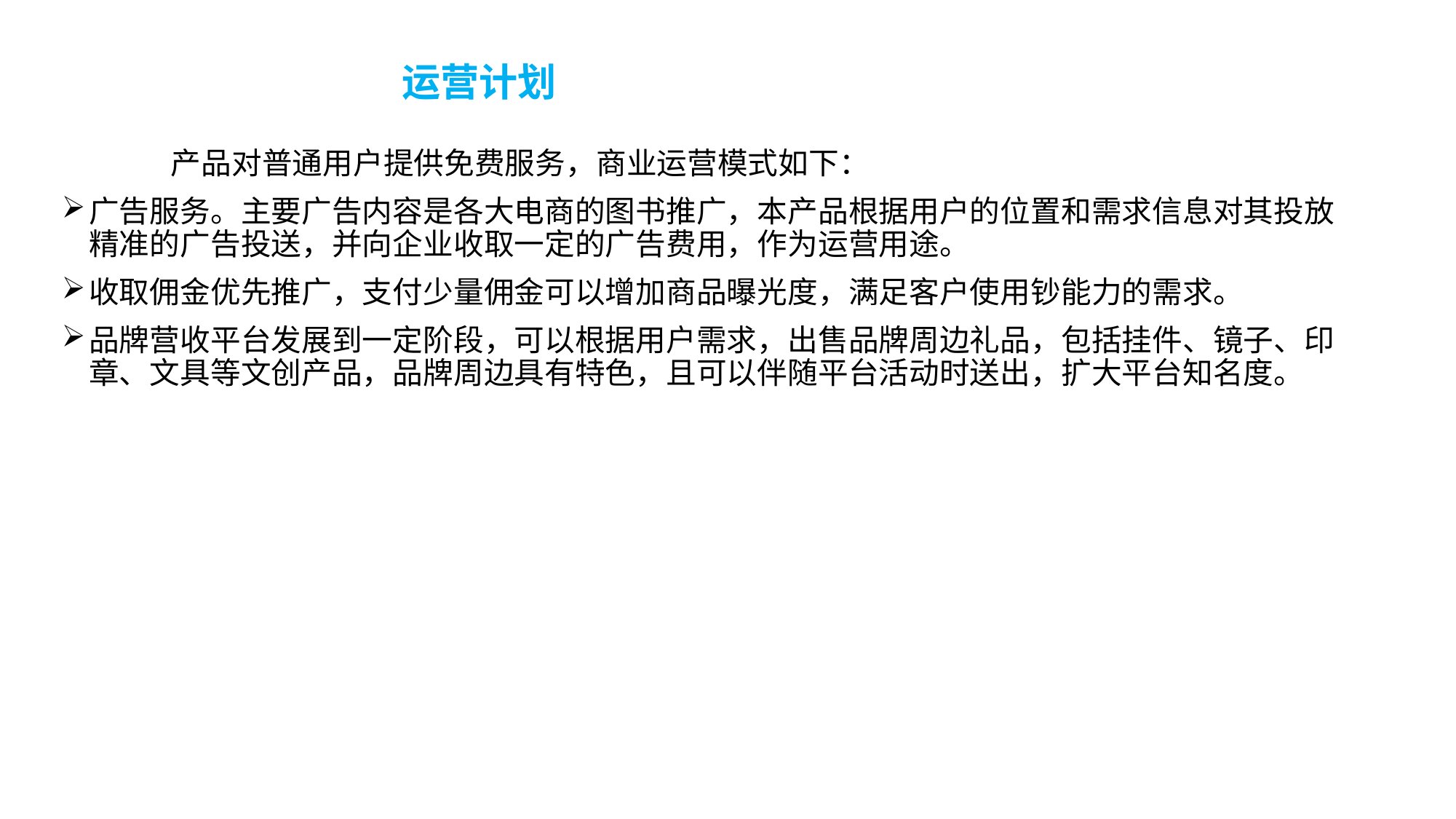

# 运营计划
	产品对普通用户提供免费服务，商业运营模式如下：
广告服务。主要广告内容是各大电商的图书推广，本产品根据用户的位置和需求信息对其投放精准的广告投送，并向企业收取一定的广告费用，作为运营用途。
收取佣金优先推广，支付少量佣金可以增加商品曝光度，满足客户使用钞能力的需求。
品牌营收平台发展到一定阶段，可以根据用户需求，出售品牌周边礼品，包括挂件、镜子、印章、文具等文创产品，品牌周边具有特色，且可以伴随平台活动时送出，扩大平台知名度。